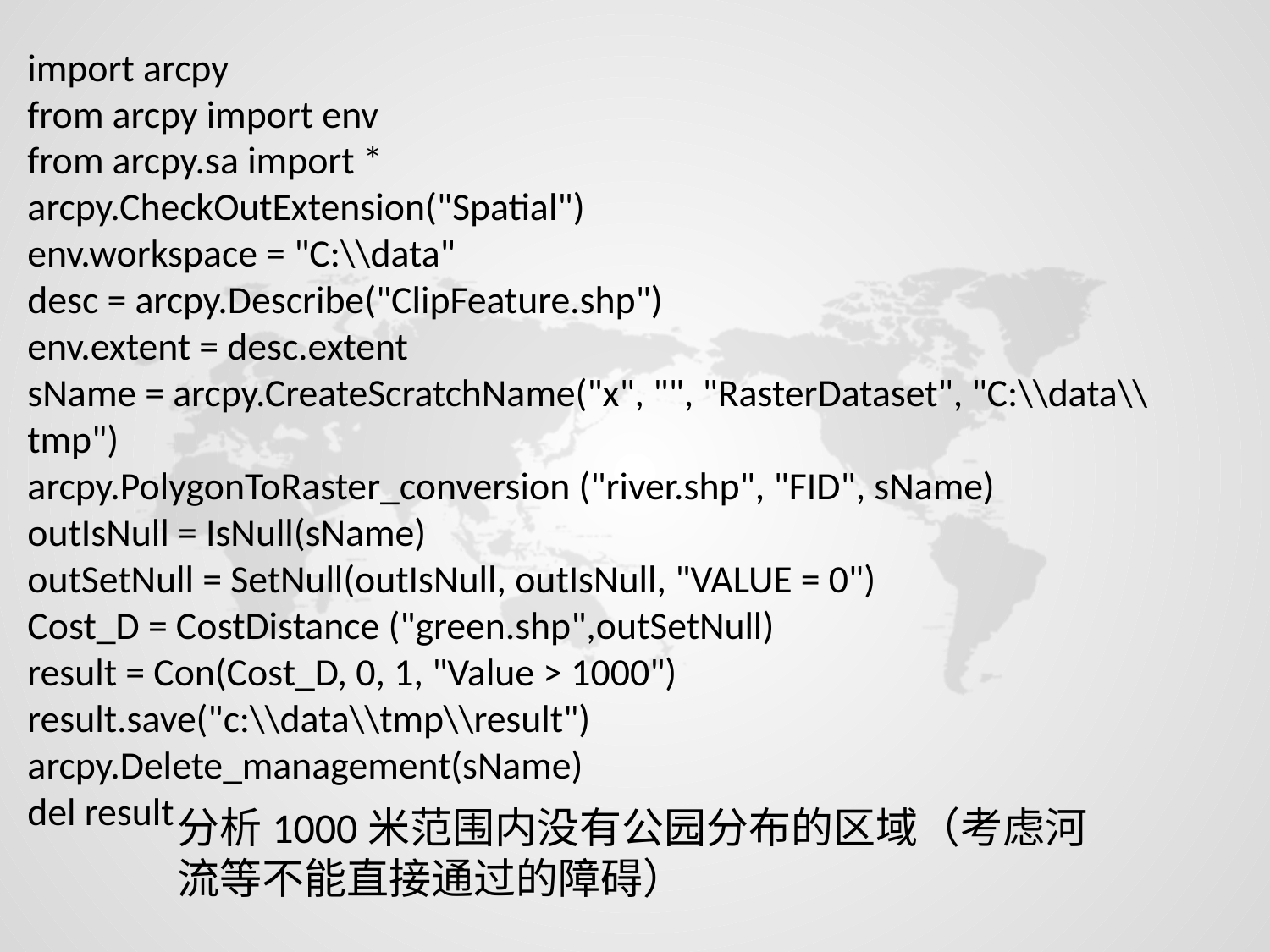

import arcpy
from arcpy import env
from arcpy.sa import *
arcpy.CheckOutExtension("Spatial")
env.workspace = "C:\\data"
desc = arcpy.Describe("ClipFeature.shp")
env.extent = desc.extent
sName = arcpy.CreateScratchName("x", "", "RasterDataset", "C:\\data\\tmp")
arcpy.PolygonToRaster_conversion ("river.shp", "FID", sName)
outIsNull = IsNull(sName)
outSetNull = SetNull(outIsNull, outIsNull, "VALUE = 0")
Cost_D = CostDistance ("green.shp",outSetNull)
result = Con(Cost_D, 0, 1, "Value > 1000")
result.save("c:\\data\\tmp\\result")
arcpy.Delete_management(sName)
del result

分析1000米范围内没有公园分布的区域（考虑河流等不能直接通过的障碍）